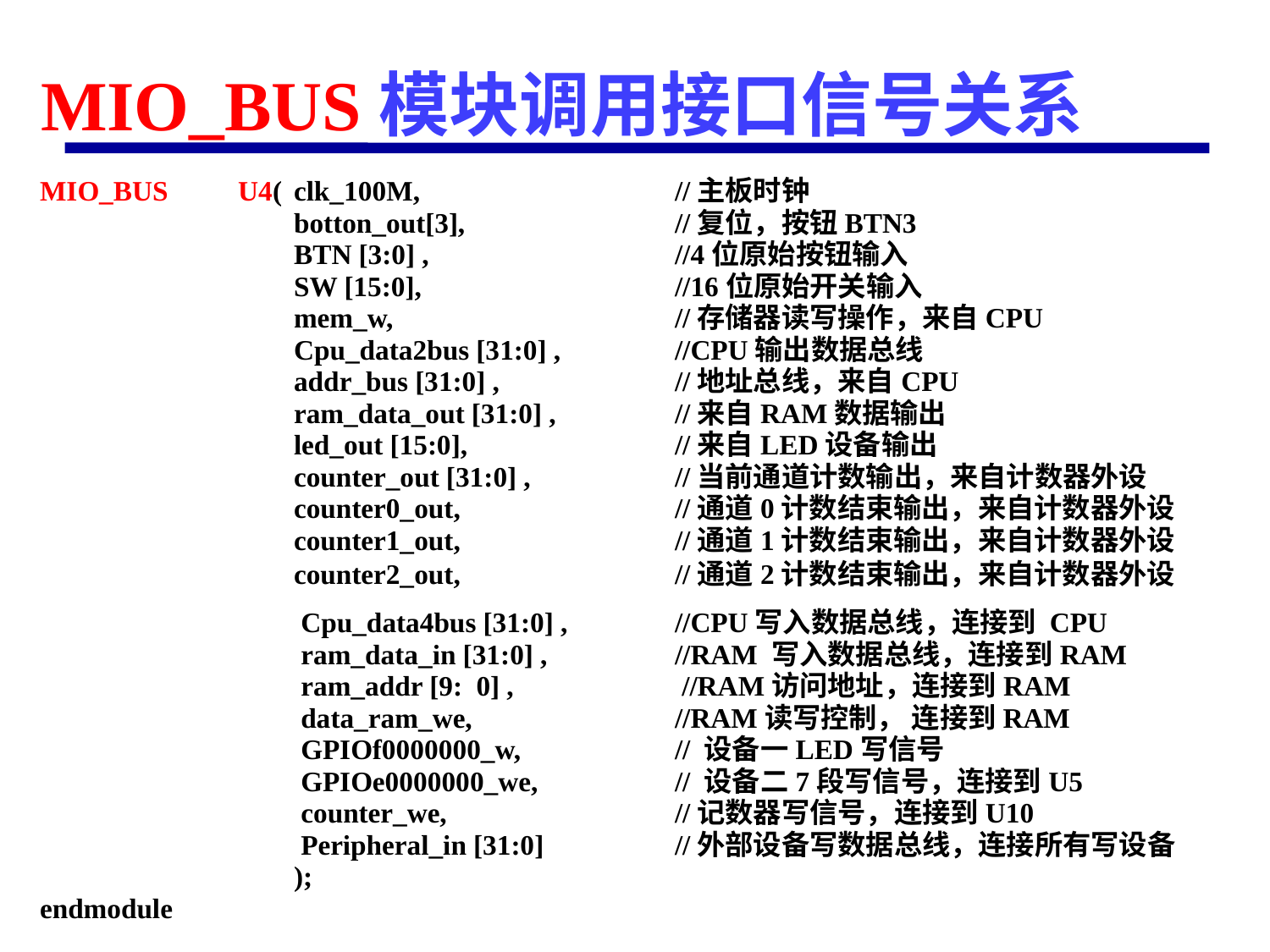

# MIO_BUS模块调用接口信号关系
MIO_BUS          U4( 	clk_100M, 		//主板时钟
		botton_out[3],		//复位，按钮BTN3
		BTN [3:0] , 		//4位原始按钮输入
		SW [15:0],		//16位原始开关输入
	               	mem_w,			//存储器读写操作，来自CPU
	               	Cpu_data2bus [31:0] ,	//CPU输出数据总线
		addr_bus [31:0] , 		//地址总线，来自CPU
	               	ram_data_out [31:0] ,	//来自RAM数据输出
	                	led_out [15:0],		//来自LED设备输出
	 	counter_out [31:0] ,		//当前通道计数输出，来自计数器外设
		counter0_out,		//通道0计数结束输出，来自计数器外设
		counter1_out,		//通道1计数结束输出，来自计数器外设
		counter2_out,		//通道2计数结束输出，来自计数器外设

		 Cpu_data4bus [31:0] ,	//CPU写入数据总线，连接到 CPU
		 ram_data_in [31:0] ,  	//RAM 写入数据总线，连接到RAM
		 ram_addr [9:  0] ,	    	 //RAM访问地址，连接到RAM
		 data_ram_we,		//RAM读写控制， 连接到RAM
		 GPIOf0000000_w,		// 设备一LED写信号
		 GPIOe0000000_we,		// 设备二7段写信号，连接到U5
		 counter_we,		//记数器写信号，连接到U10
		 Peripheral_in [31:0] 	//外部设备写数据总线，连接所有写设备
		);
endmodule